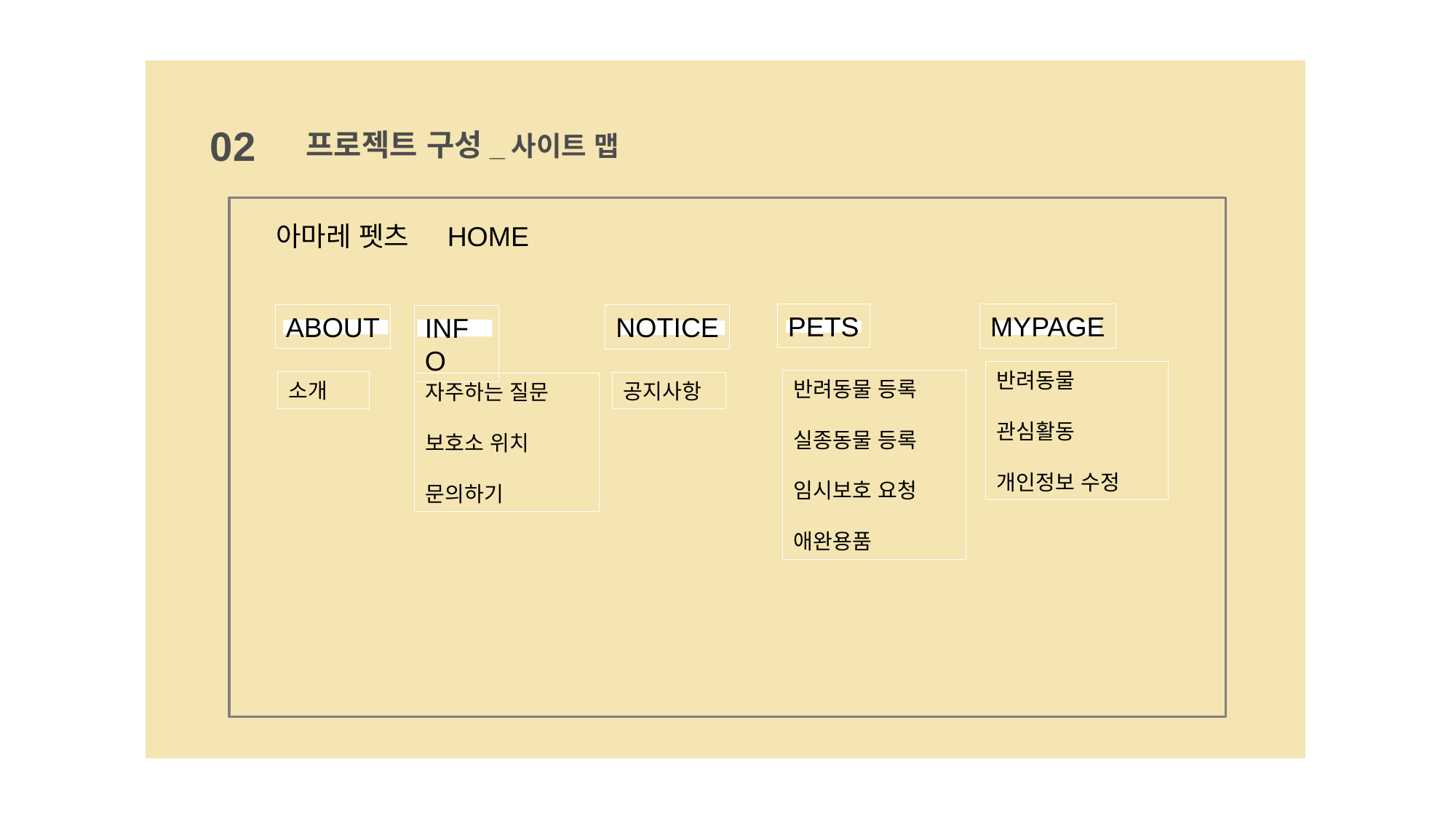

02
프로젝트 구성_사이트 맵

아마레 펫츠
HOME
PETS
반려동물 등록

실종동물 등록

임시보호 요청

애완용품
MYPAGE
반려동물

관심활동

개인정보 수정
ABOUT
소개
NOTICE
공지사항
INFO
자주하는 질문

보호소 위치

문의하기